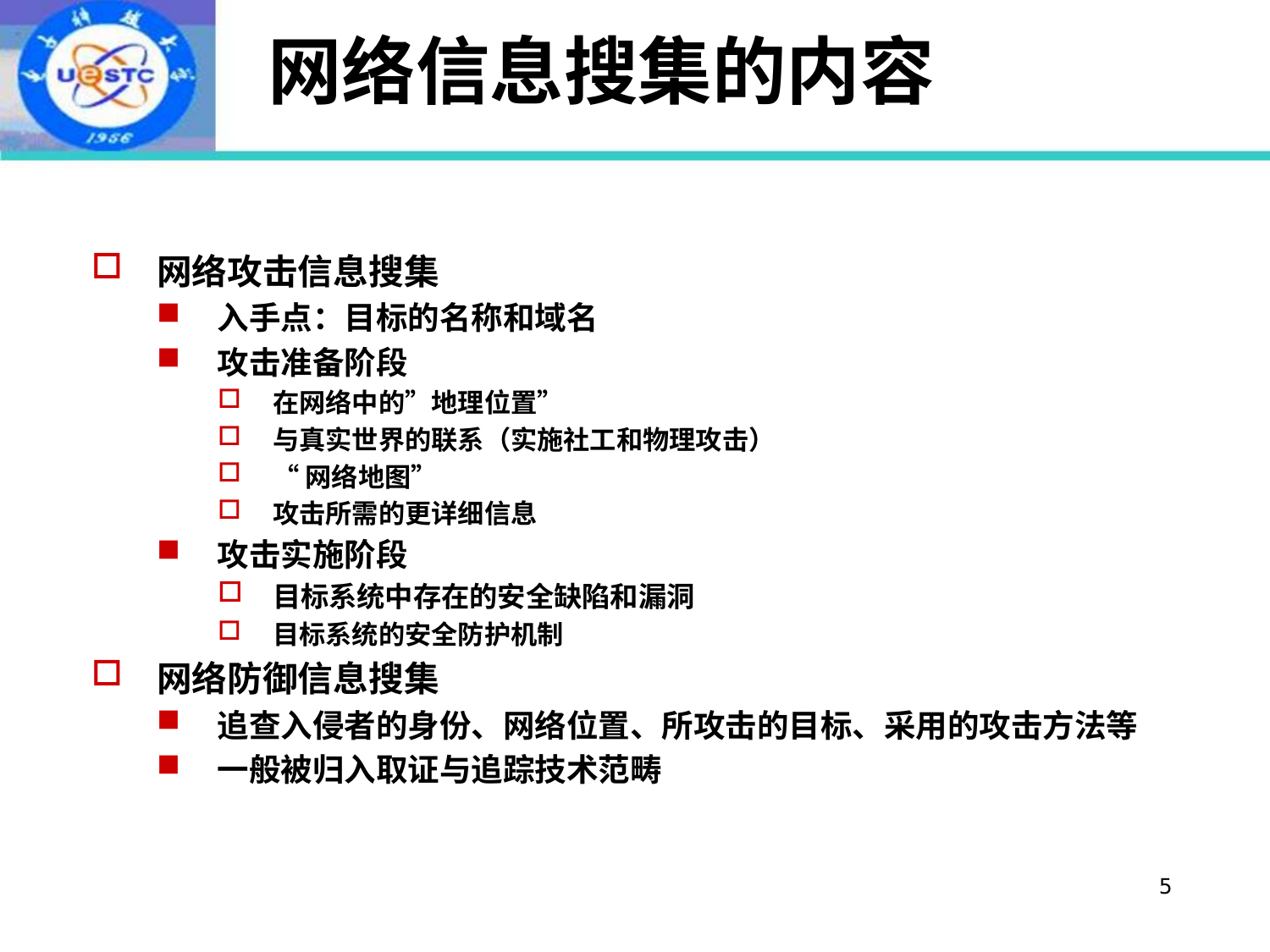

# 网络信息搜集的内容
网络攻击信息搜集
入手点：目标的名称和域名
攻击准备阶段
在网络中的”地理位置”
与真实世界的联系（实施社工和物理攻击）
“网络地图”
攻击所需的更详细信息
攻击实施阶段
目标系统中存在的安全缺陷和漏洞
目标系统的安全防护机制
网络防御信息搜集
追查入侵者的身份、网络位置、所攻击的目标、采用的攻击方法等
一般被归入取证与追踪技术范畴

5